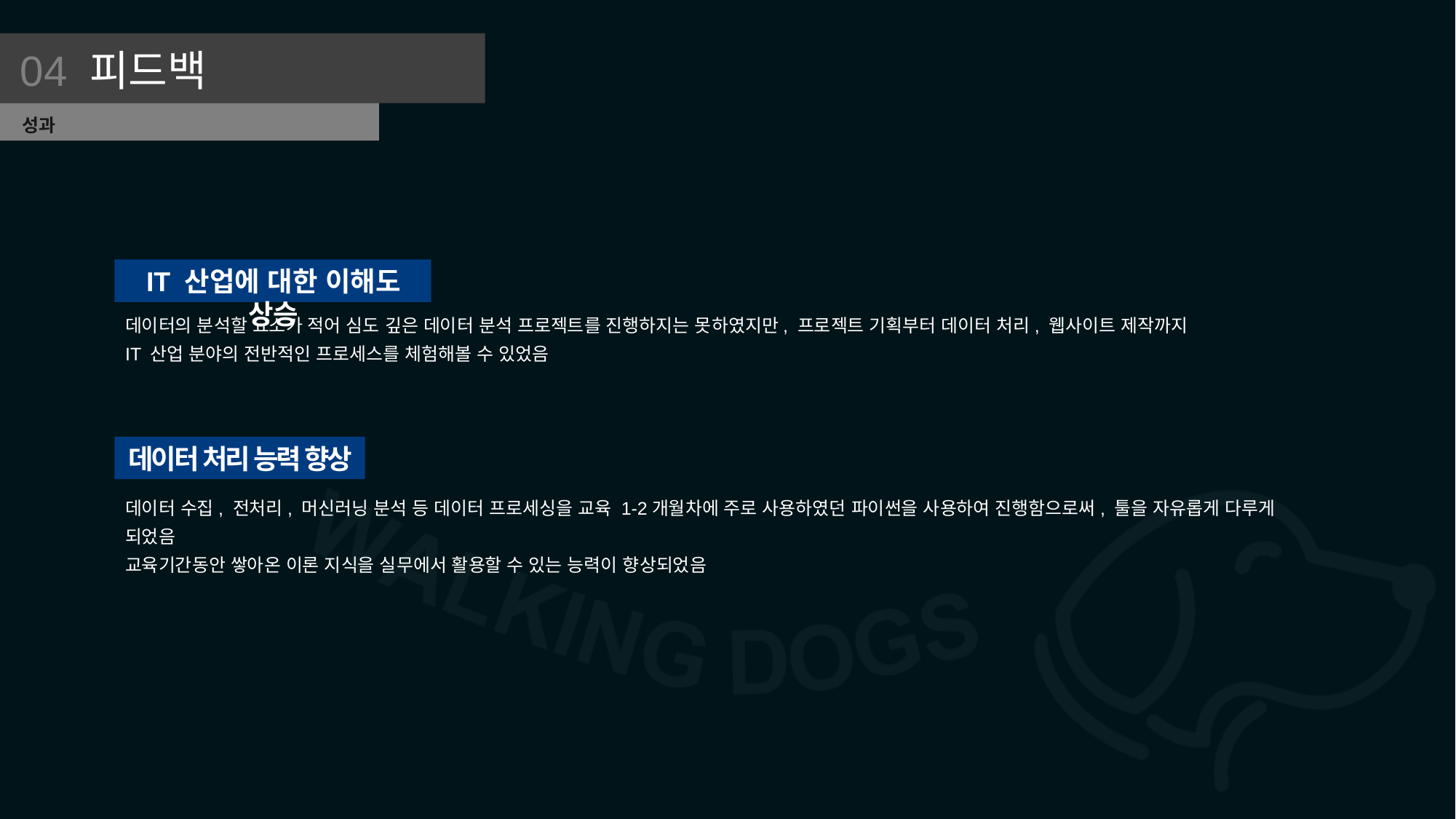

04 피드백
성과

IT 산업에 대한 이해도 상승
데이터의 분석할 요소가 적어 심도 깊은 데이터 분석 프로젝트를 진행하지는 못하였지만, 프로젝트 기획부터 데이터 처리, 웹사이트 제작까지
IT 산업 분야의 전반적인 프로세스를 체험해볼 수 있었음

데이터 처리 능력 향상
데이터 수집, 전처리, 머신러닝 분석 등 데이터 프로세싱을 교육 1-2개월차에 주로 사용하였던 파이썬을 사용하여 진행함으로써, 툴을 자유롭게 다루게 되었음
교육기간동안 쌓아온 이론 지식을 실무에서 활용할 수 있는 능력이 향상되었음